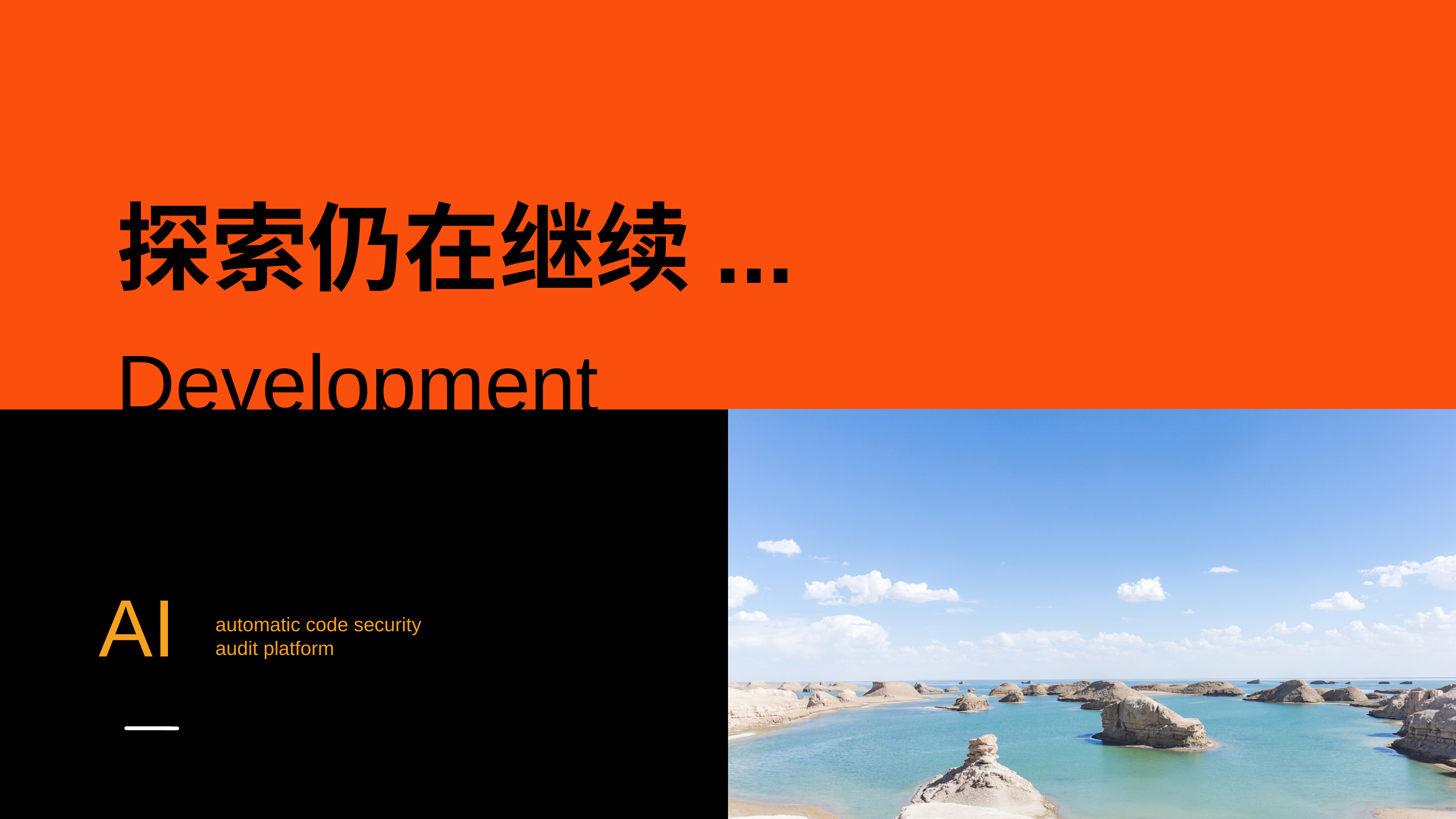

探索仍在继续...
Development

AI
automatic code security audit platform